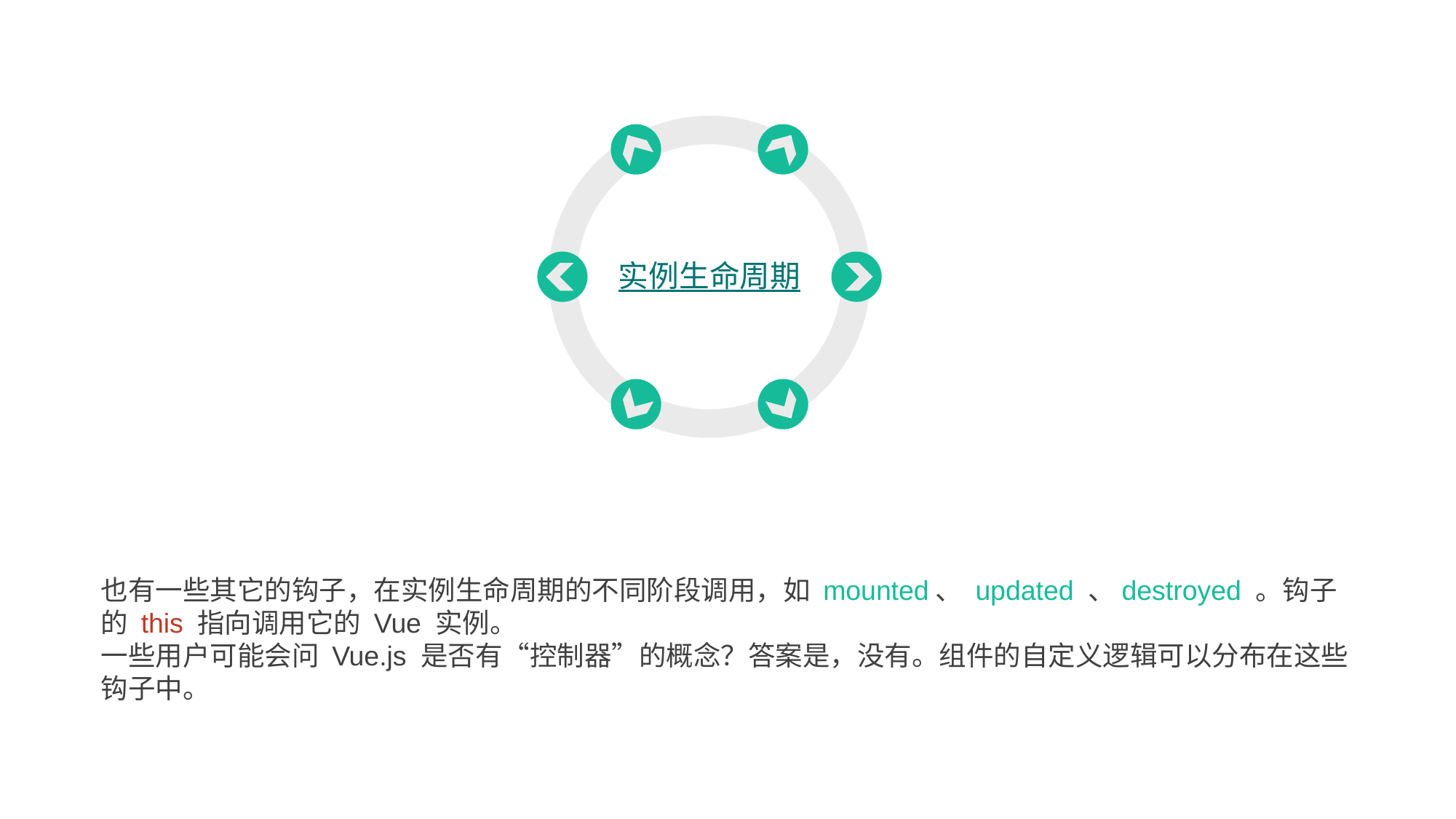

实例生命周期

也有一些其它的钩子，在实例生命周期的不同阶段调用，如 mounted、 updated 、destroyed 。钩子的 this 指向调用它的 Vue 实例。
一些用户可能会问 Vue.js 是否有“控制器”的概念？答案是，没有。组件的自定义逻辑可以分布在这些钩子中。